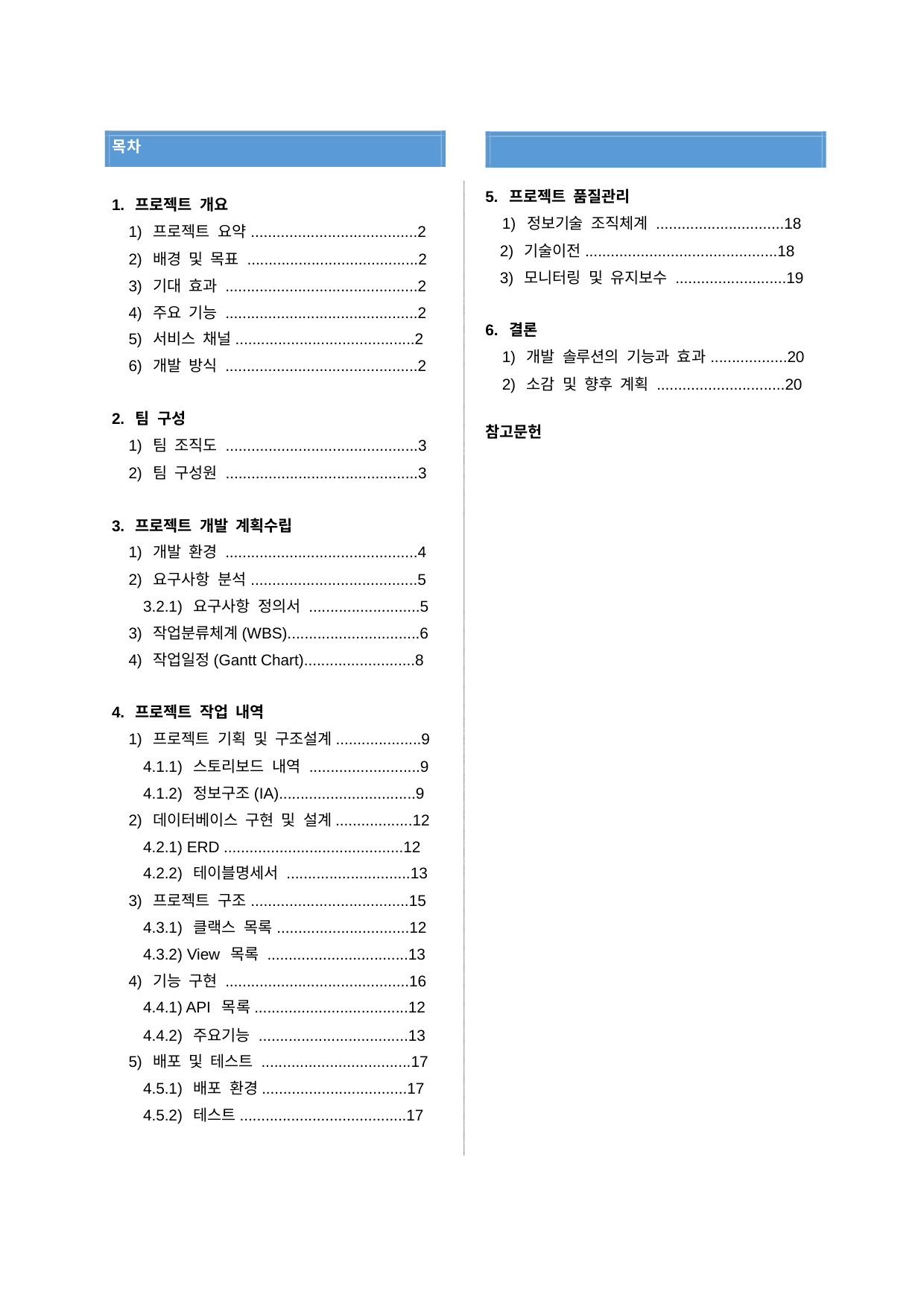

-
-
-

목차

5. 프로젝트 품질관리
1. 프로젝트 개요
1) 정보기술 조직체계 ..............................18
2) 기술이전.............................................18
3) 모니터링 및 유지보수 ..........................19
1) 프로젝트 요약.......................................2
2) 배경 및 목표 ........................................2
3) 기대 효과 .............................................2
4) 주요 기능 .............................................2
5) 서비스 채널..........................................2
6) 개발 방식 .............................................2
6. 결론
1) 개발 솔루션의 기능과 효과..................20
2) 소감 및 향후 계획 ..............................20
2. 팀 구성
참고문헌
1) 팀 조직도 .............................................3
2) 팀 구성원 .............................................3
3. 프로젝트 개발 계획수립
1) 개발 환경 .............................................4
2) 요구사항 분석.......................................5
3.2.1) 요구사항 정의서 ..........................5
3) 작업분류체계(WBS)...............................6
4) 작업일정(Gantt Chart)..........................8
4. 프로젝트 작업 내역
1) 프로젝트 기획 및 구조설계....................9
4.1.1) 스토리보드 내역 ..........................9
4.1.2) 정보구조(IA)................................9
2) 데이터베이스 구현 및 설계..................12
4.2.1) ERD ..........................................12
4.2.2) 테이블명세서 .............................13
3) 프로젝트 구조.....................................15
4.3.1) 클랙스 목록...............................12
4.3.2) View 목록 .................................13
4) 기능 구현 ...........................................16
4.4.1) API 목록....................................12
4.4.2) 주요기능 ...................................13
5) 배포 및 테스트 ...................................17
4.5.1) 배포 환경..................................17
4.5.2) 테스트.......................................17